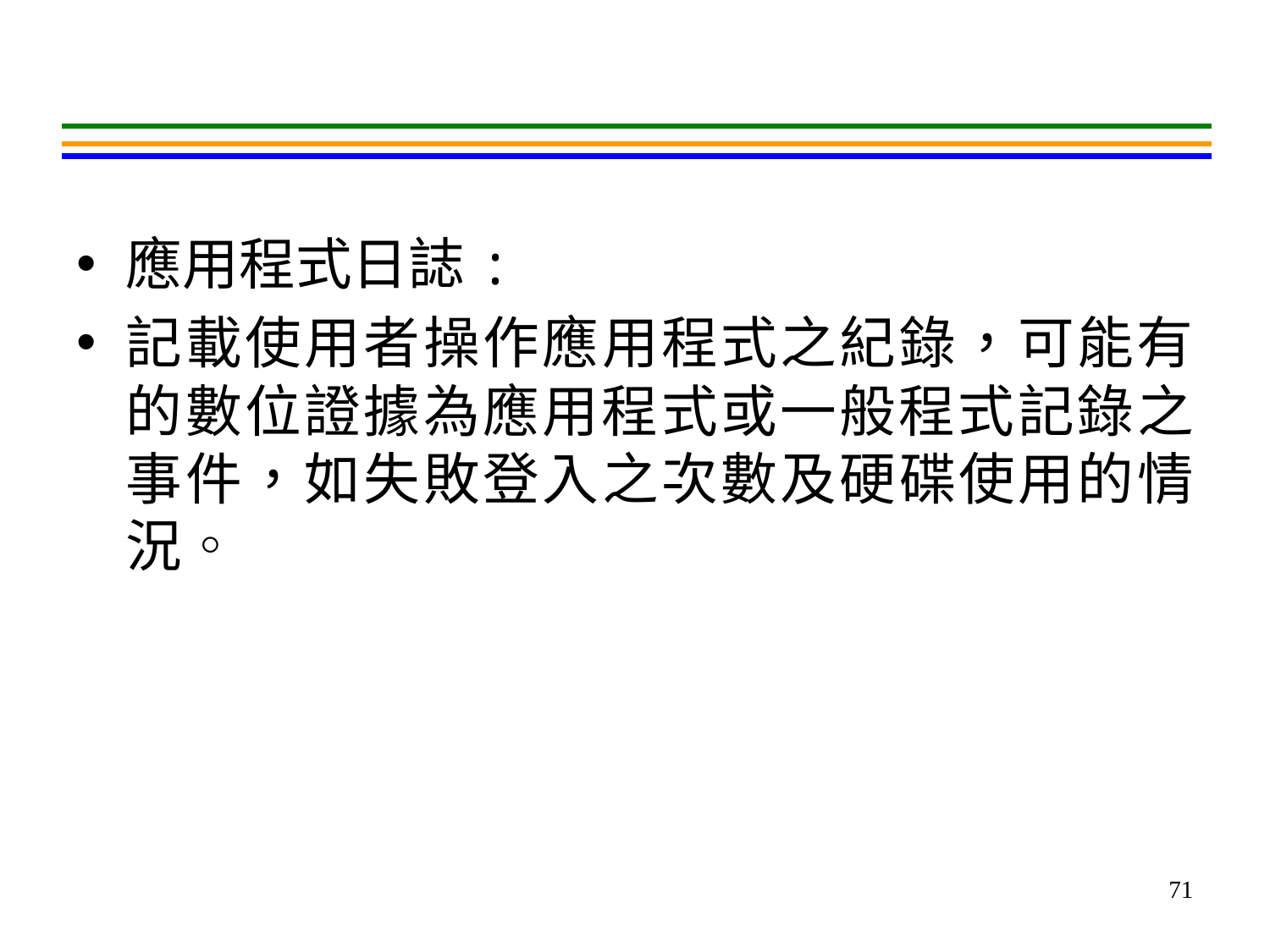

#
應用程式日誌:
記載使用者操作應用程式之紀錄，可能有的數位證據為應用程式或一般程式記錄之事件，如失敗登入之次數及硬碟使用的情況。
71